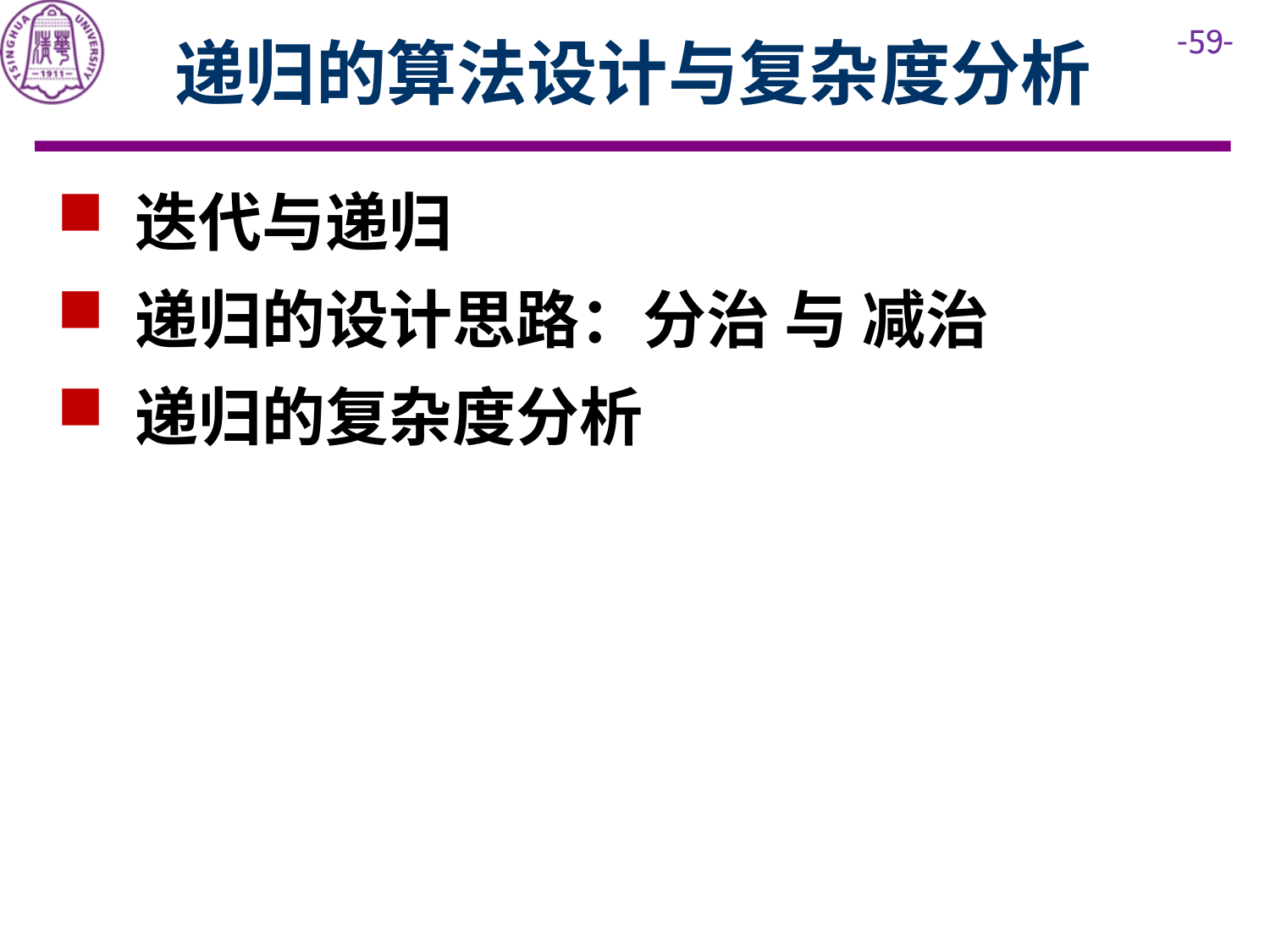

# 递归的算法设计与复杂度分析
 迭代与递归
 递归的设计思路：分治 与 减治
 递归的复杂度分析